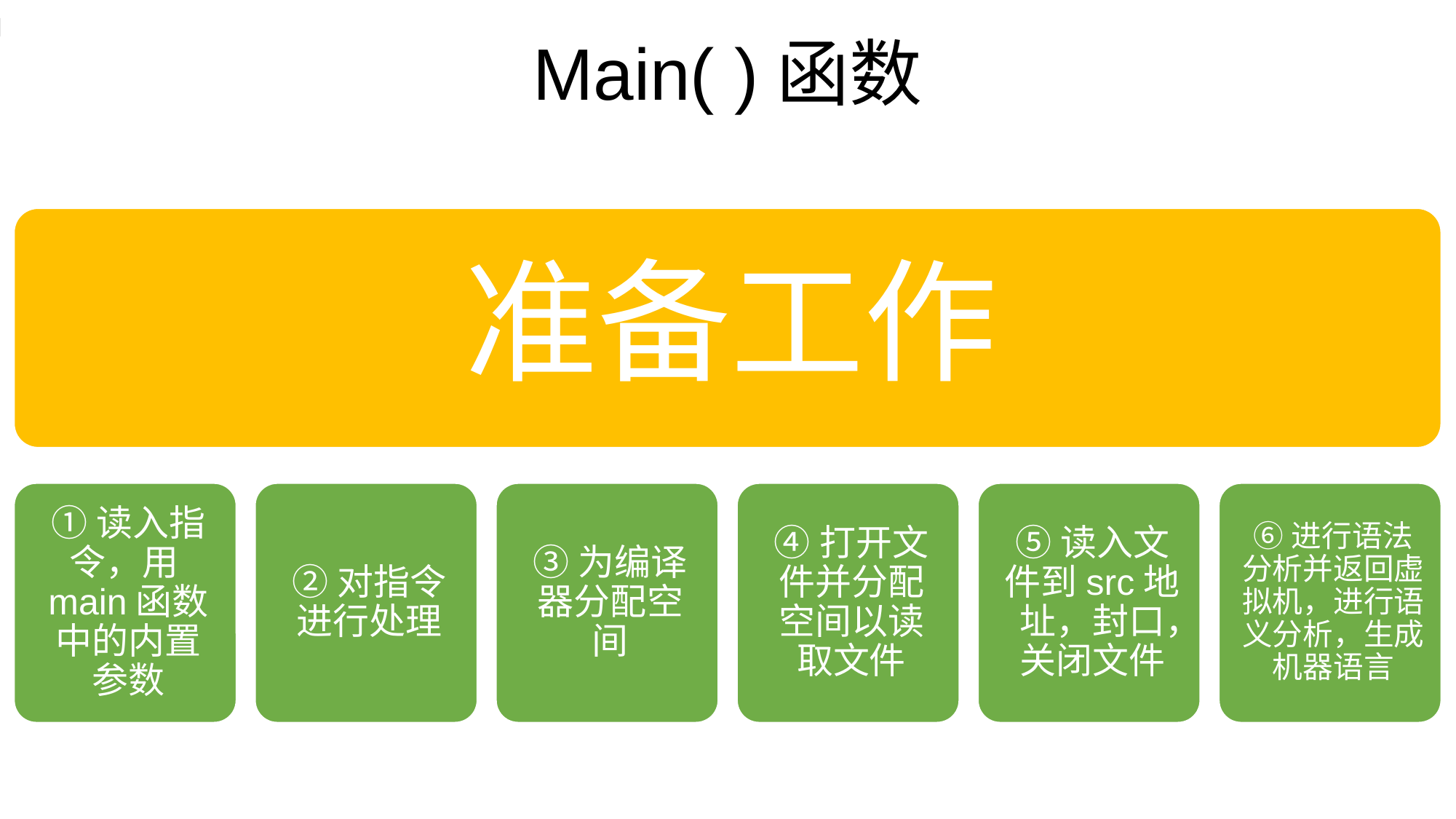

Main( )函数
准备工作
①读入指令，用main函数中的内置参数
②对指令进行处理
③为编译器分配空间
④打开文件并分配空间以读取文件
⑤读入文件到src地址，封口，关闭文件
⑥进行语法分析并返回虚拟机，进行语义分析，生成机器语言